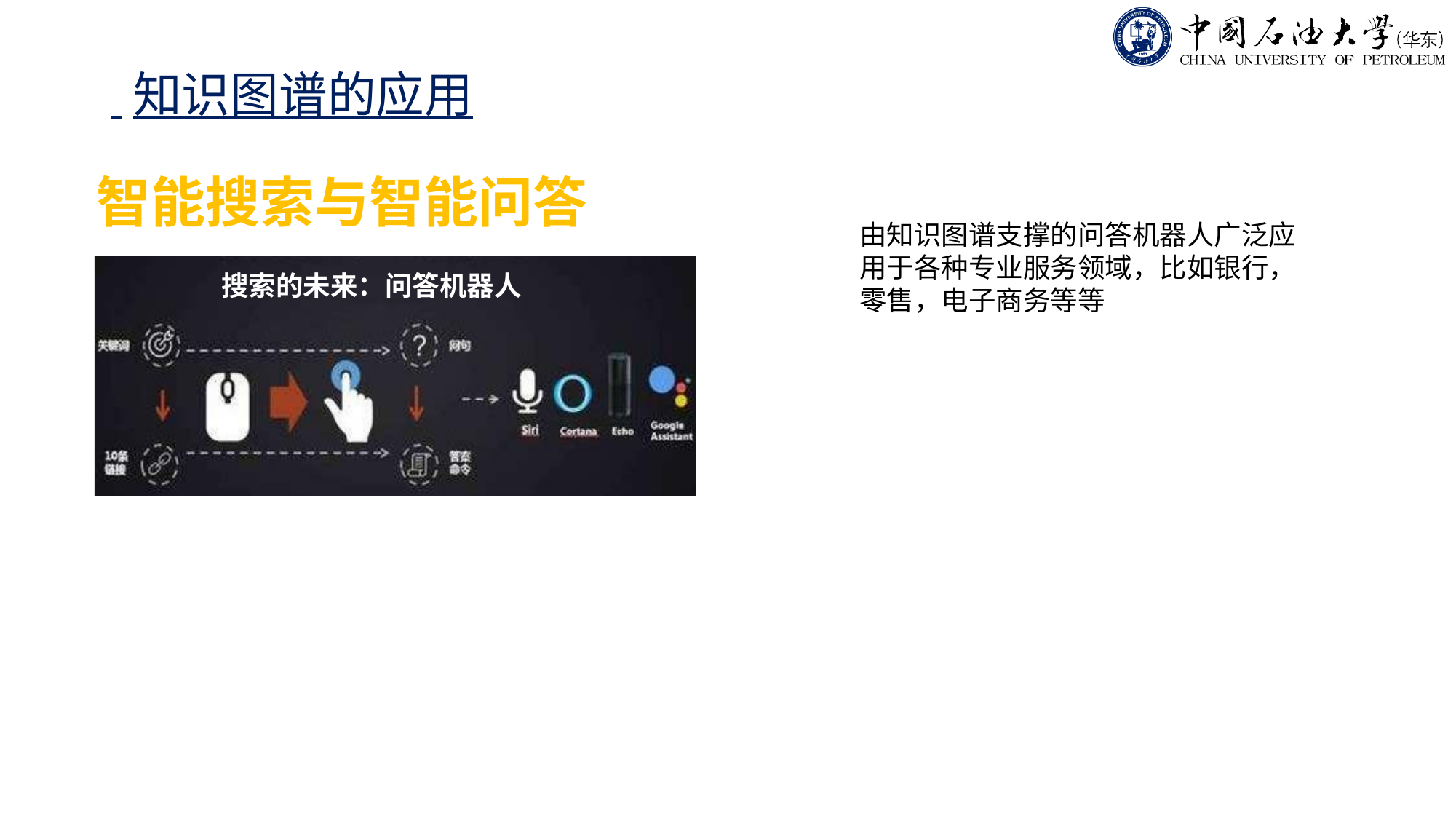

# 知识图谱的应用
智能搜索与智能问答

搜索的未来：问答机器人
由知识图谱支撑的问答机器人广泛应用于各种专业服务领域，比如银行，零售，电子商务等等